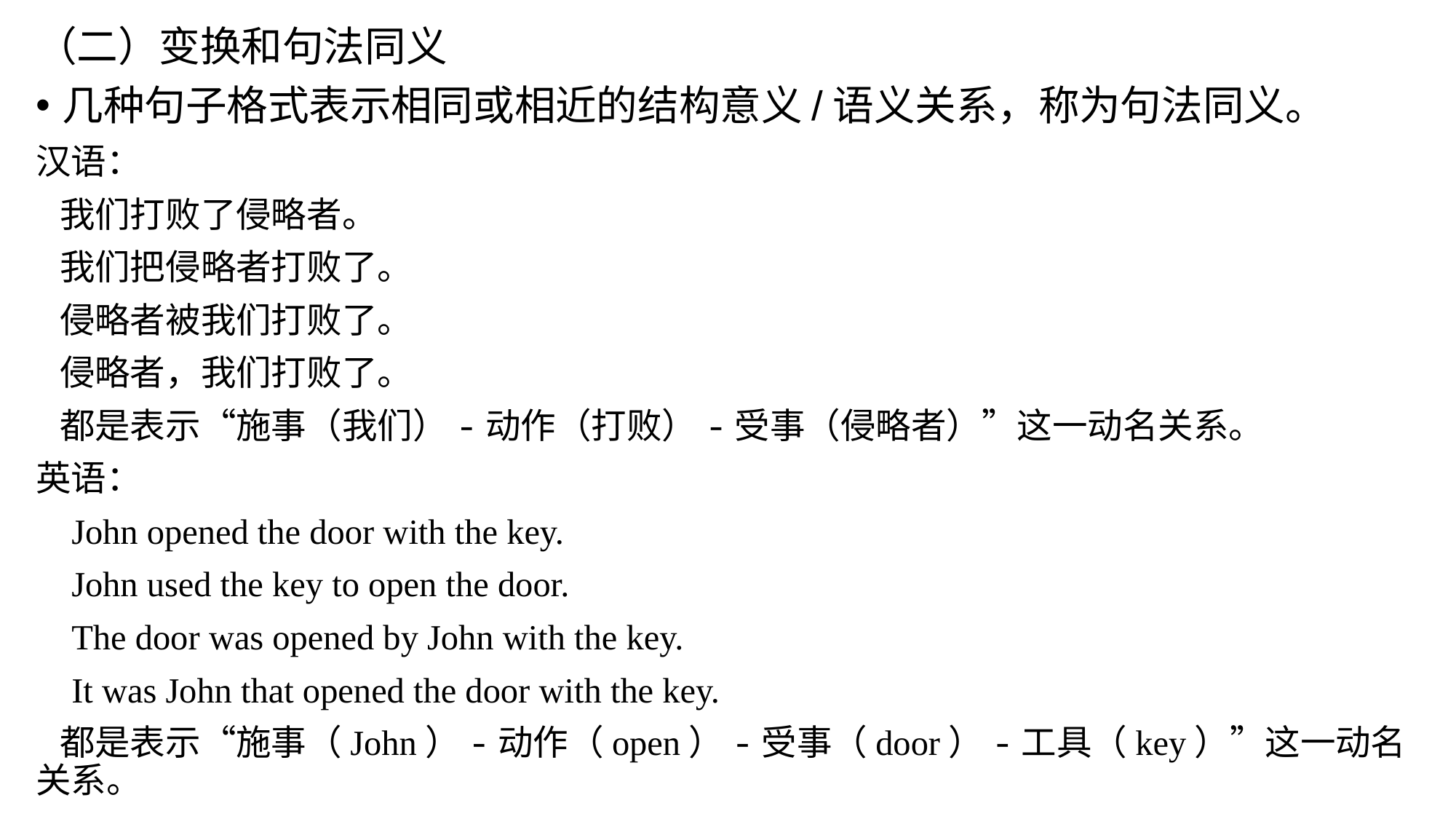

（二）变换和句法同义
几种句子格式表示相同或相近的结构意义/语义关系，称为句法同义。
汉语：
  我们打败了侵略者。
  我们把侵略者打败了。
  侵略者被我们打败了。
  侵略者，我们打败了。
  都是表示“施事（我们）-动作（打败）-受事（侵略者）”这一动名关系。
英语：
    John opened the door with the key.
    John used the key to open the door.
    The door was opened by John with the key.
    It was John that opened the door with the key.
  都是表示“施事（John）-动作（open）-受事（door）-工具（key）”这一动名关系。